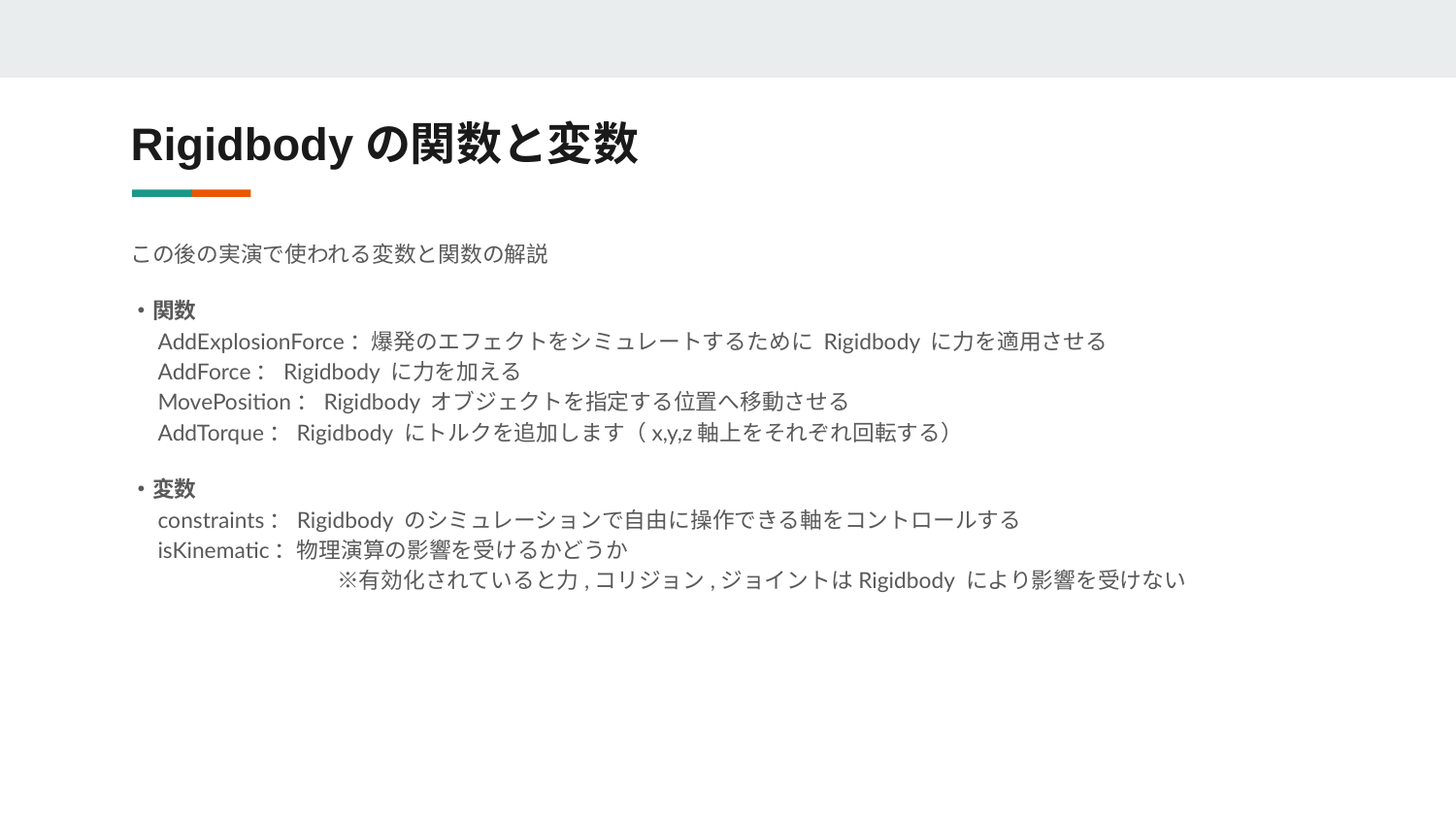

# Rigidbodyの関数と変数
この後の実演で使われる変数と関数の解説
・関数
　AddExplosionForce：爆発のエフェクトをシミュレートするために Rigidbody に力を適用させる
　AddForce：Rigidbody に力を加える
　MovePosition：Rigidbody オブジェクトを指定する位置へ移動させる
　AddTorque：Rigidbody にトルクを追加します（x,y,z軸上をそれぞれ回転する）
・変数
　constraints：Rigidbody のシミュレーションで自由に操作できる軸をコントロールする
　isKinematic：物理演算の影響を受けるかどうか
                                     ※有効化されていると力,コリジョン,ジョイントはRigidbody により影響を受けない